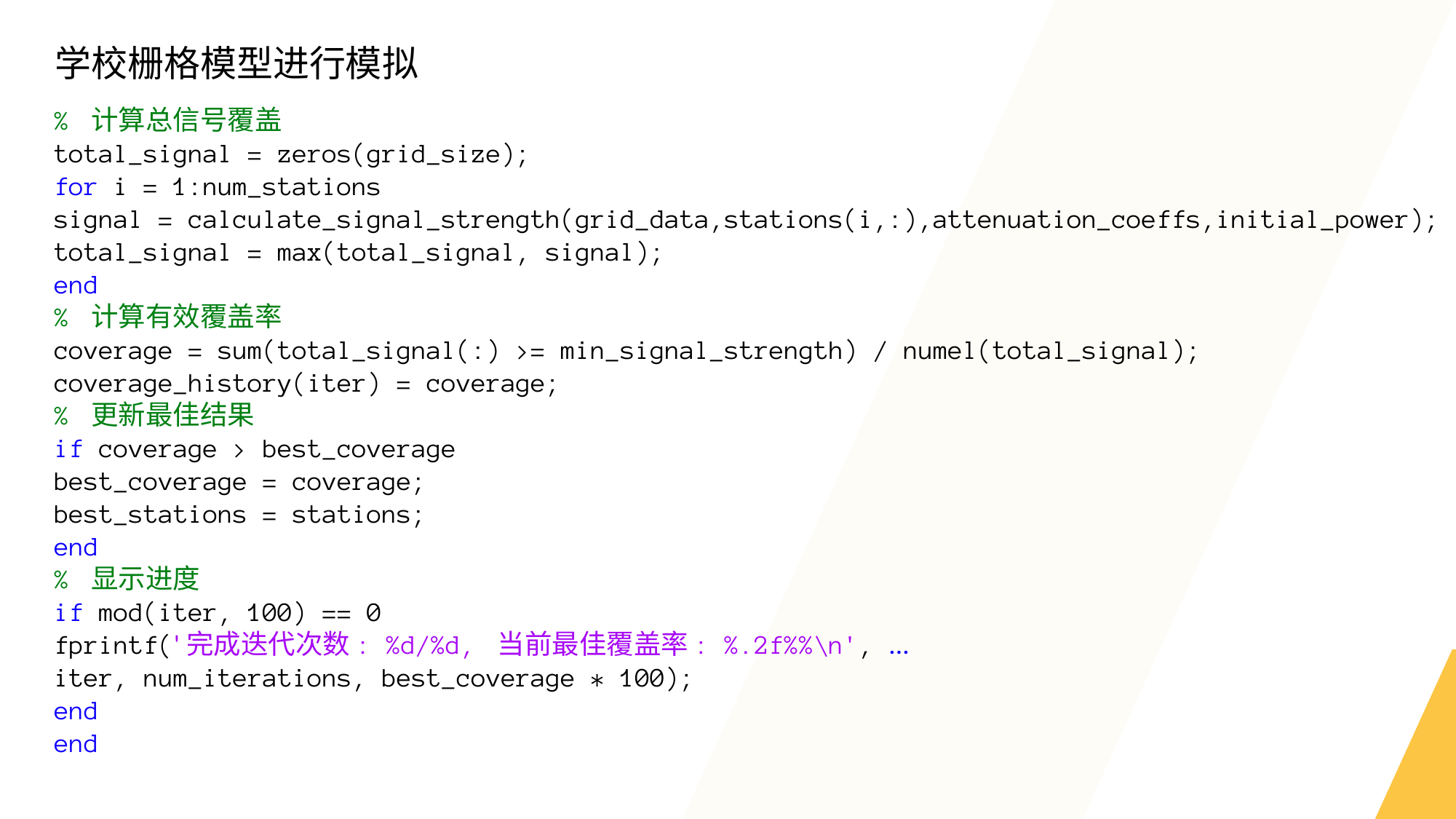

学校栅格模型进行模拟

% 计算总信号覆盖
total_signal = zeros(grid_size);
for i = 1:num_stations
signal = calculate_signal_strength(grid_data,stations(i,:),attenuation_coeffs,initial_power);
total_signal = max(total_signal, signal);
end
% 计算有效覆盖率
coverage = sum(total_signal(:) >= min_signal_strength) / numel(total_signal);
coverage_history(iter) = coverage;
% 更新最佳结果
if coverage > best_coverage
best_coverage = coverage;
best_stations = stations;
end
% 显示进度
if mod(iter, 100) == 0
fprintf('完成迭代次数: %d/%d, 当前最佳覆盖率: %.2f%%\n', ...
iter, num_iterations, best_coverage * 100);
end
end